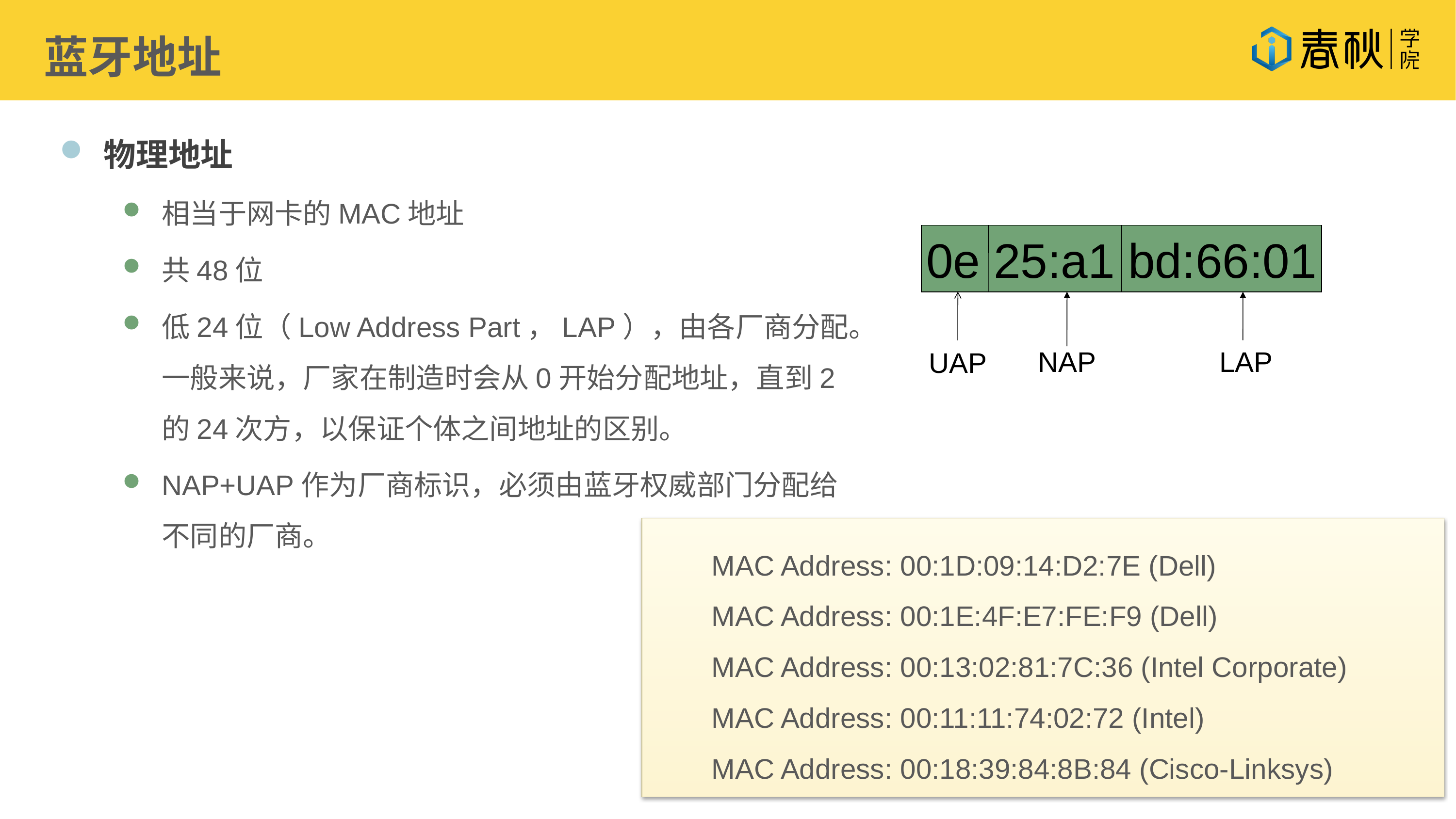

蓝牙地址
物理地址
相当于网卡的MAC地址
共48位
低24位（Low Address Part，LAP），由各厂商分配。一般来说，厂家在制造时会从0开始分配地址，直到2的24次方，以保证个体之间地址的区别。
NAP+UAP作为厂商标识，必须由蓝牙权威部门分配给不同的厂商。

0e 25:a1 bd:66:01

NAP
LAP
UAP
MAC Address: 00:1D:09:14:D2:7E (Dell)
MAC Address: 00:1E:4F:E7:FE:F9 (Dell)
MAC Address: 00:13:02:81:7C:36 (Intel Corporate)
MAC Address: 00:11:11:74:02:72 (Intel)
MAC Address: 00:18:39:84:8B:84 (Cisco-Linksys)